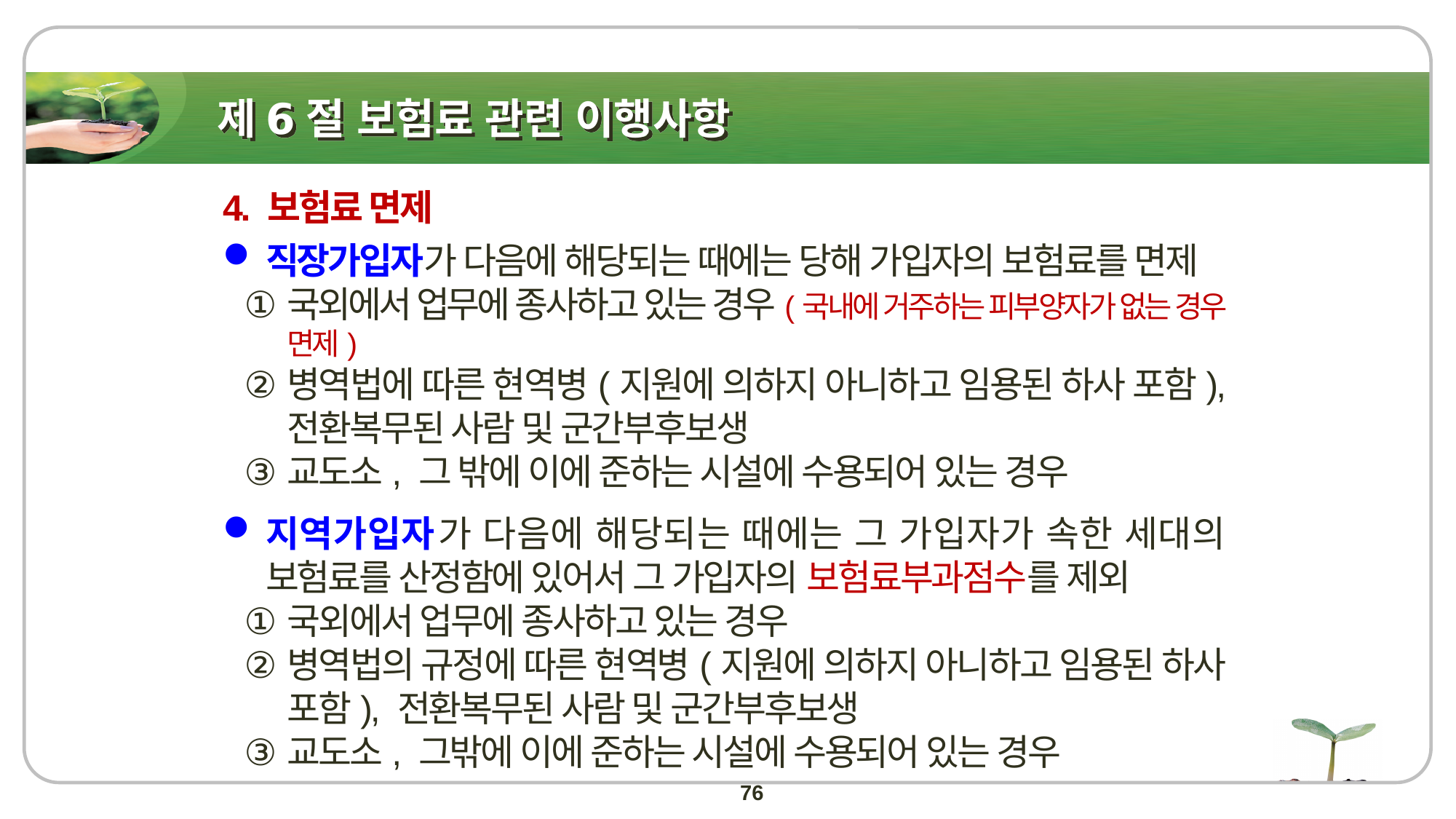

# 제6절 보험료 관련 이행사항
4. 보험료 면제
직장가입자가 다음에 해당되는 때에는 당해 가입자의 보험료를 면제
국외에서 업무에 종사하고 있는 경우(국내에 거주하는 피부양자가 없는 경우 면제)
병역법에 따른 현역병(지원에 의하지 아니하고 임용된 하사 포함), 전환복무된 사람 및 군간부후보생
교도소, 그 밖에 이에 준하는 시설에 수용되어 있는 경우
지역가입자가 다음에 해당되는 때에는 그 가입자가 속한 세대의 보험료를 산정함에 있어서 그 가입자의 보험료부과점수를 제외
국외에서 업무에 종사하고 있는 경우
병역법의 규정에 따른 현역병(지원에 의하지 아니하고 임용된 하사 포함), 전환복무된 사람 및 군간부후보생
교도소, 그밖에 이에 준하는 시설에 수용되어 있는 경우
76